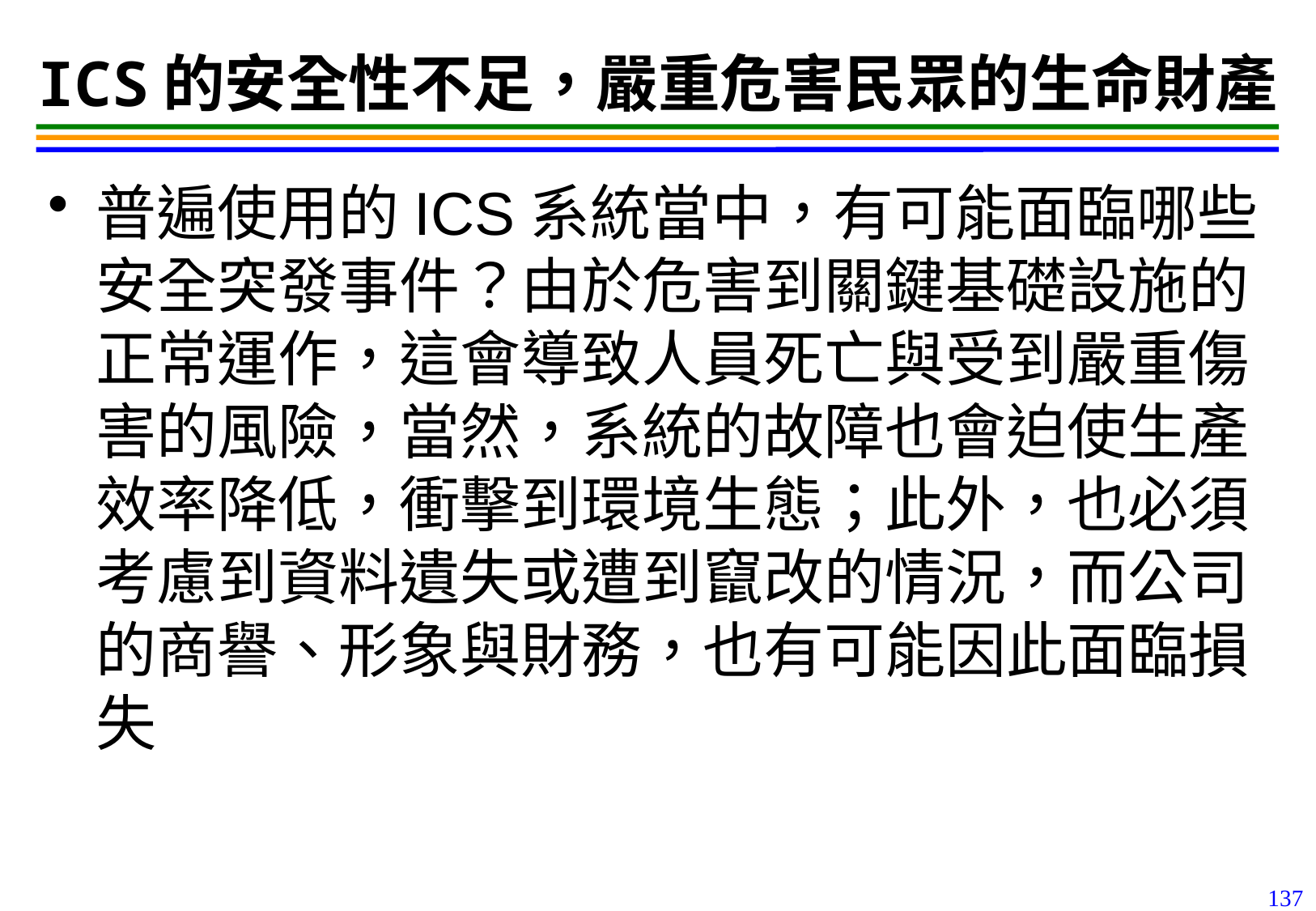

137
# ICS的安全性不足，嚴重危害民眾的生命財產
普遍使用的ICS系統當中，有可能面臨哪些安全突發事件？由於危害到關鍵基礎設施的正常運作，這會導致人員死亡與受到嚴重傷害的風險，當然，系統的故障也會迫使生產效率降低，衝擊到環境生態；此外，也必須考慮到資料遺失或遭到竄改的情況，而公司的商譽、形象與財務，也有可能因此面臨損失